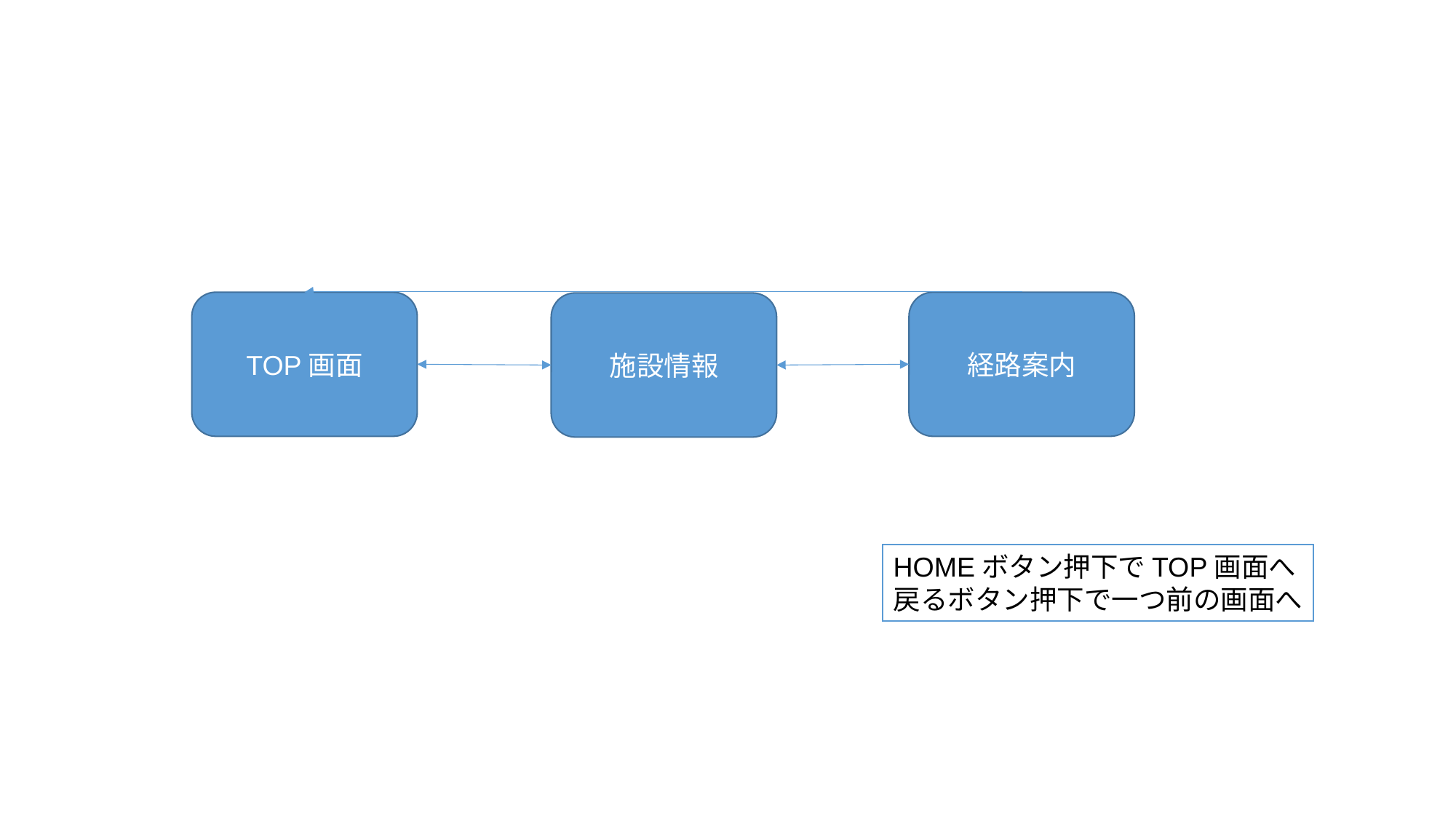

TOP画面
経路案内
施設情報
HOMEボタン押下でTOP画面へ
戻るボタン押下で一つ前の画面へ